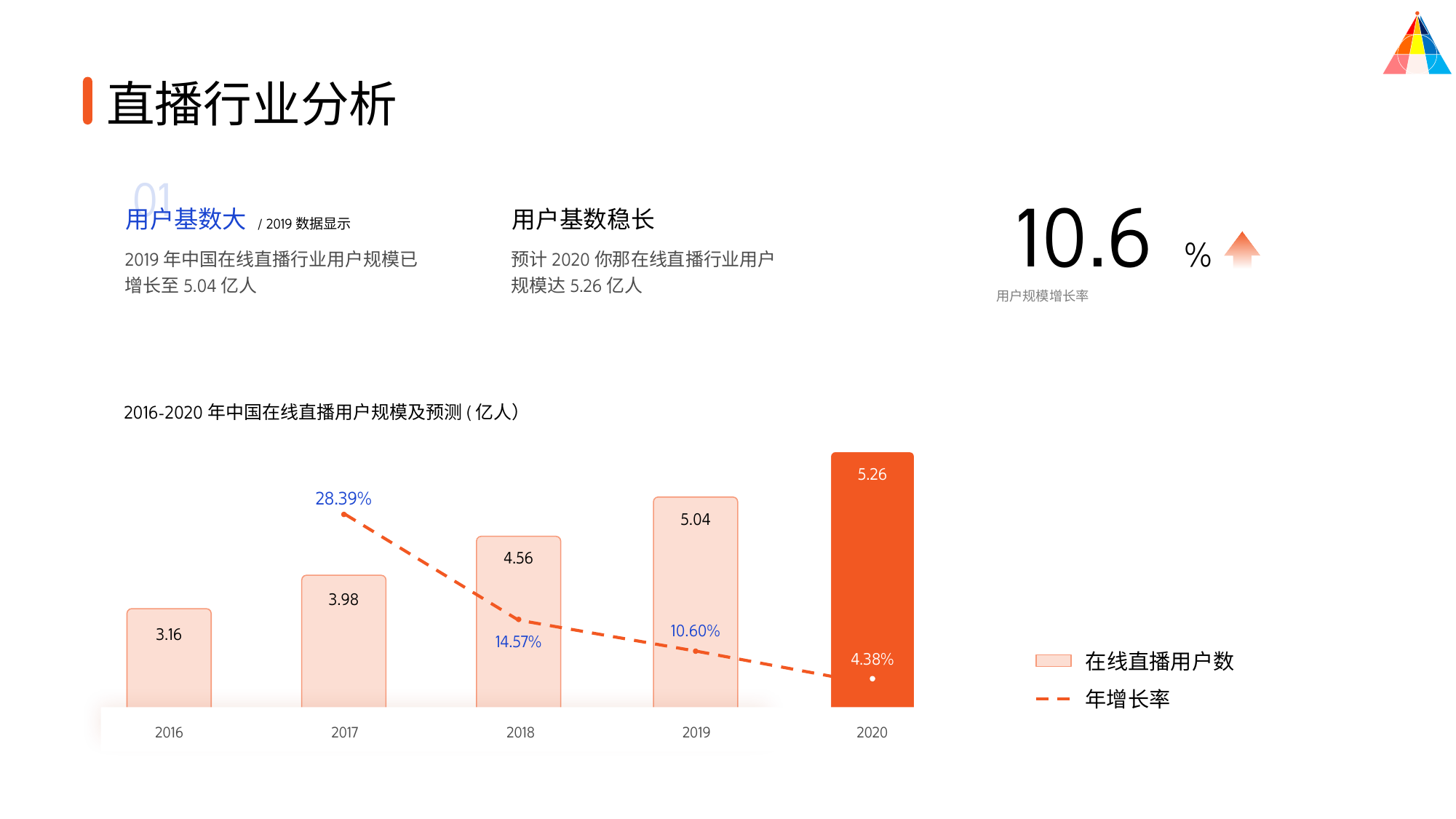

直播行业分析

01
10.6
用户基数大
用户基数稳长
/ 2019数据显示
%

2019年中国在线直播行业用户规模已增长至5.04亿人
预计2020你那在线直播行业用户
规模达5.26亿人
用户规模增长率

2016-2020年中国在线直播用户规模及预测(亿人）

5.26
28.39%

5.04

4.56

3.98

10.60%

3.16
14.57%
4.38%
在线直播用户数

年增长率

2016
2017
2018
2019
2020